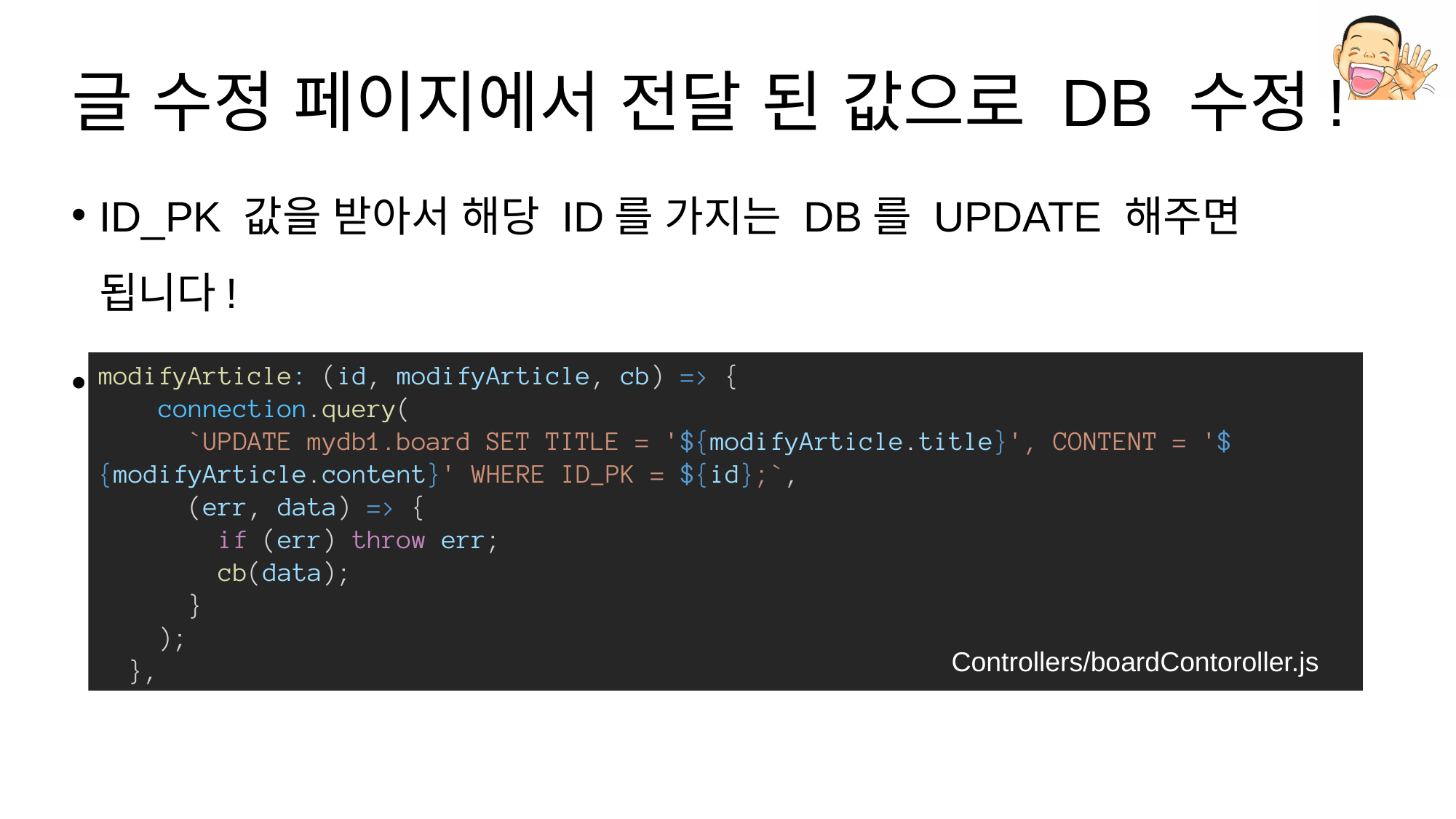

# 글 수정 페이지에서 전달 된 값으로 DB 수정!
ID_PK 값을 받아서 해당 ID를 가지는 DB를 UPDATE 해주면 됩니다!
컨트롤러 작업!

modifyArticle: (id, modifyArticle, cb) => {
    connection.query(
      `UPDATE mydb1.board SET TITLE = '${modifyArticle.title}', CONTENT = '${modifyArticle.content}' WHERE ID_PK = ${id};`,
      (err, data) => {
        if (err) throw err;
        cb(data);
      }
    );
  },
Controllers/boardContoroller.js